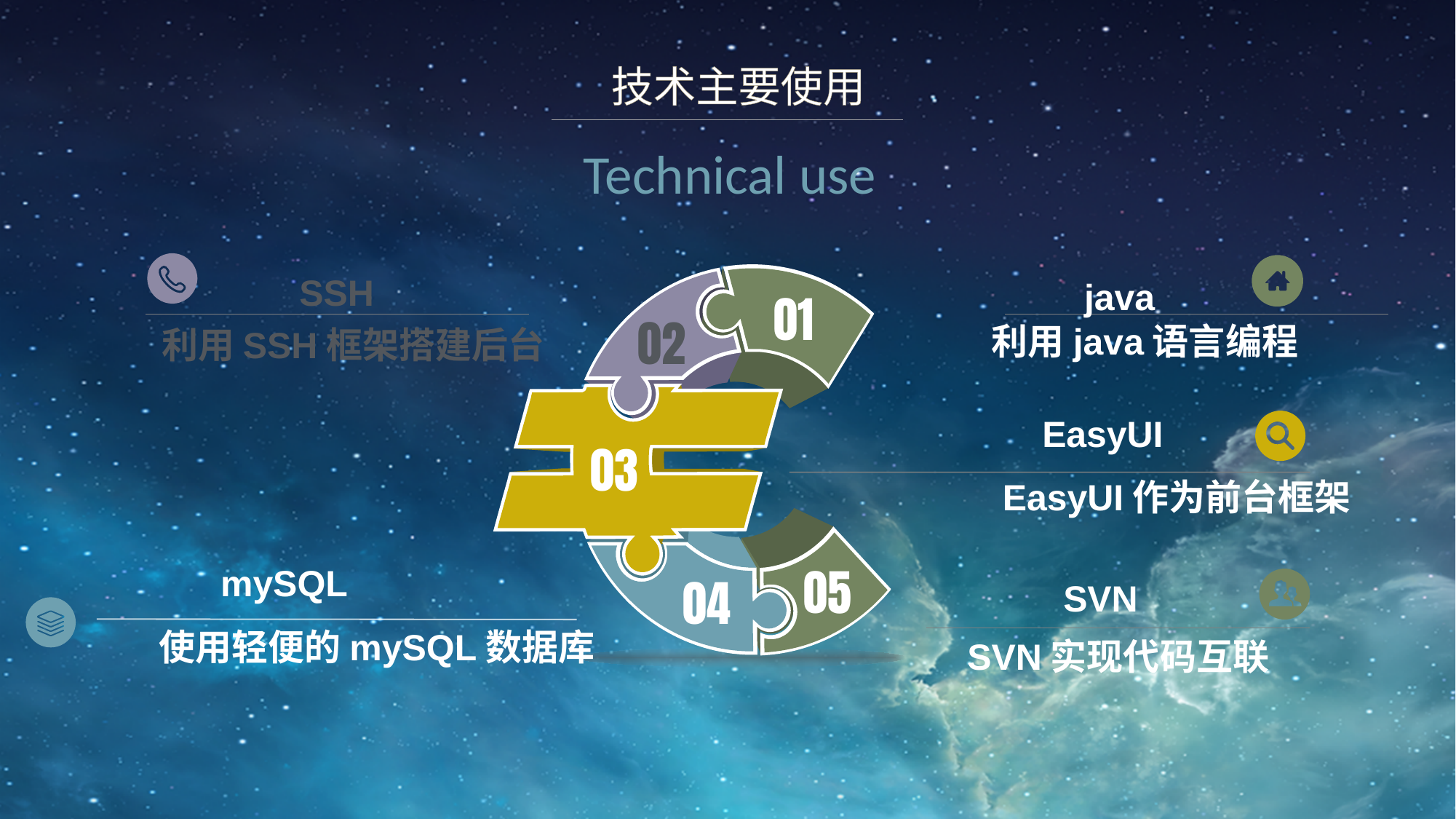

技术主要使用
 Technical use

01
02
03

05
04

SSH

java

利用java语言编程

利用SSH框架搭建后台

EasyUI

EasyUI作为前台框架

mySQL

SVN

使用轻便的mySQL数据库

SVN实现代码互联